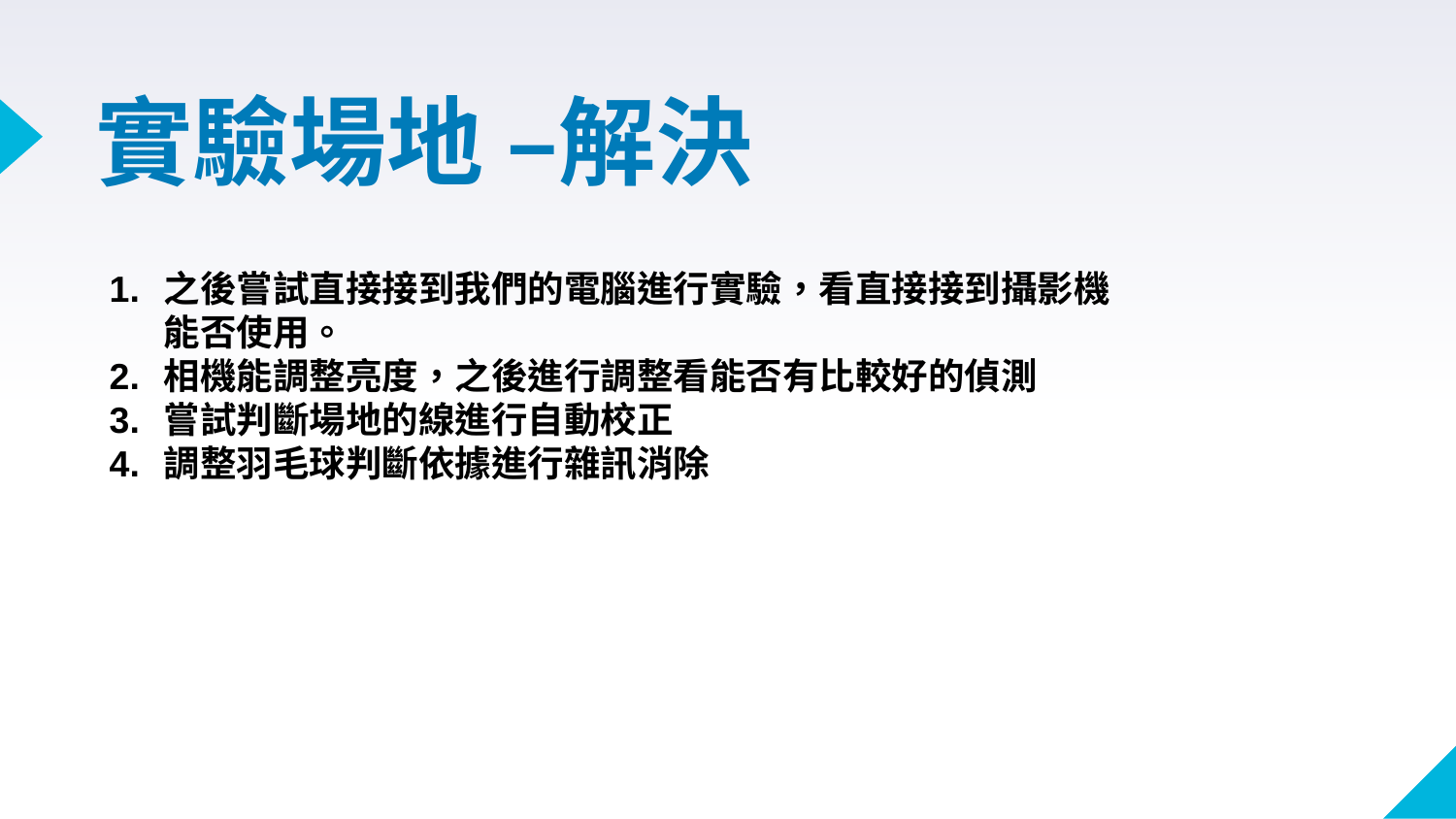

# 實驗場地 –解決
之後嘗試直接接到我們的電腦進行實驗，看直接接到攝影機能否使用。
相機能調整亮度，之後進行調整看能否有比較好的偵測
嘗試判斷場地的線進行自動校正
調整羽毛球判斷依據進行雜訊消除